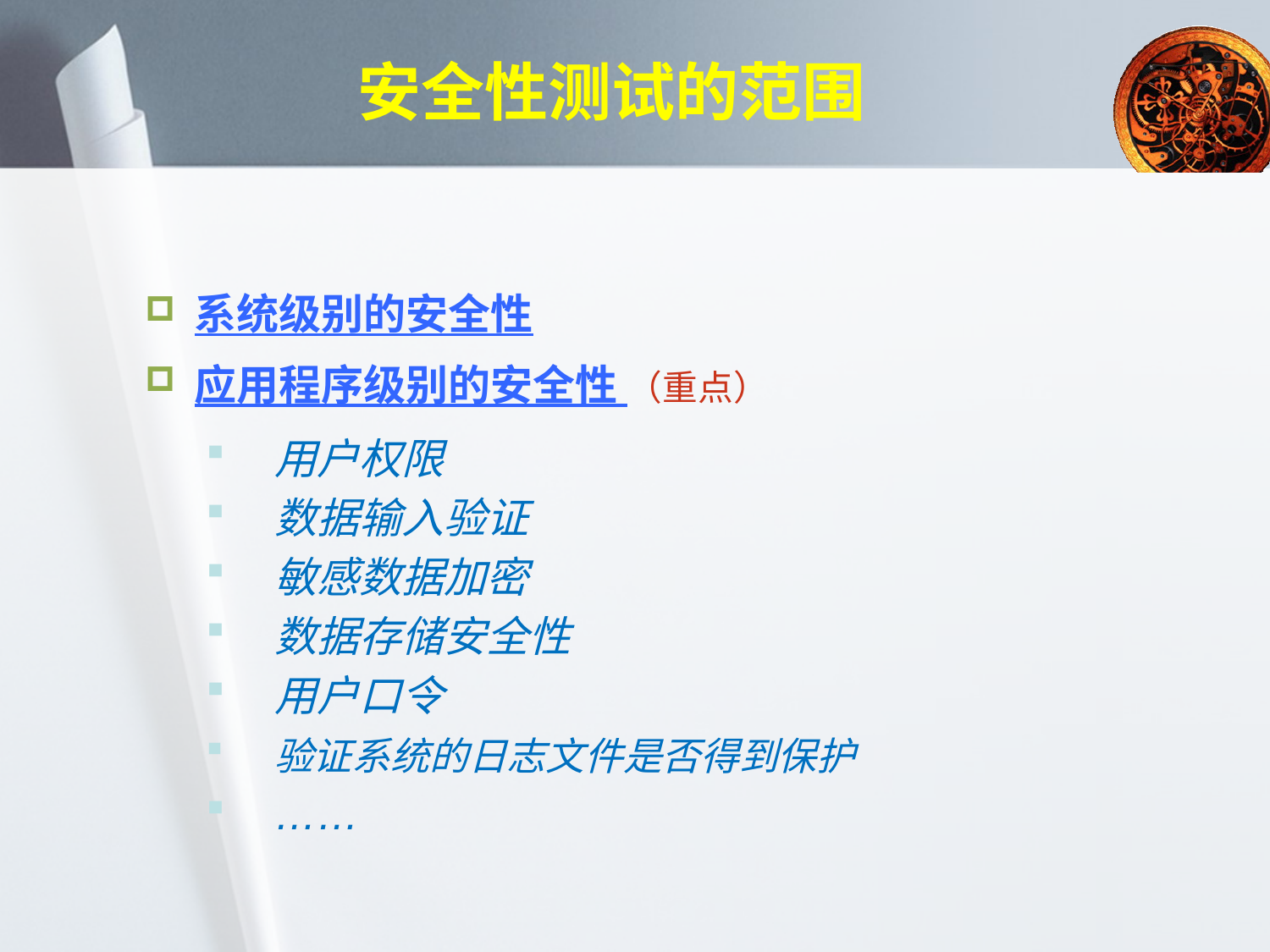

# 安全性测试的范围
系统级别的安全性
应用程序级别的安全性 （重点）
用户权限
数据输入验证
敏感数据加密
数据存储安全性
用户口令
验证系统的日志文件是否得到保护
……